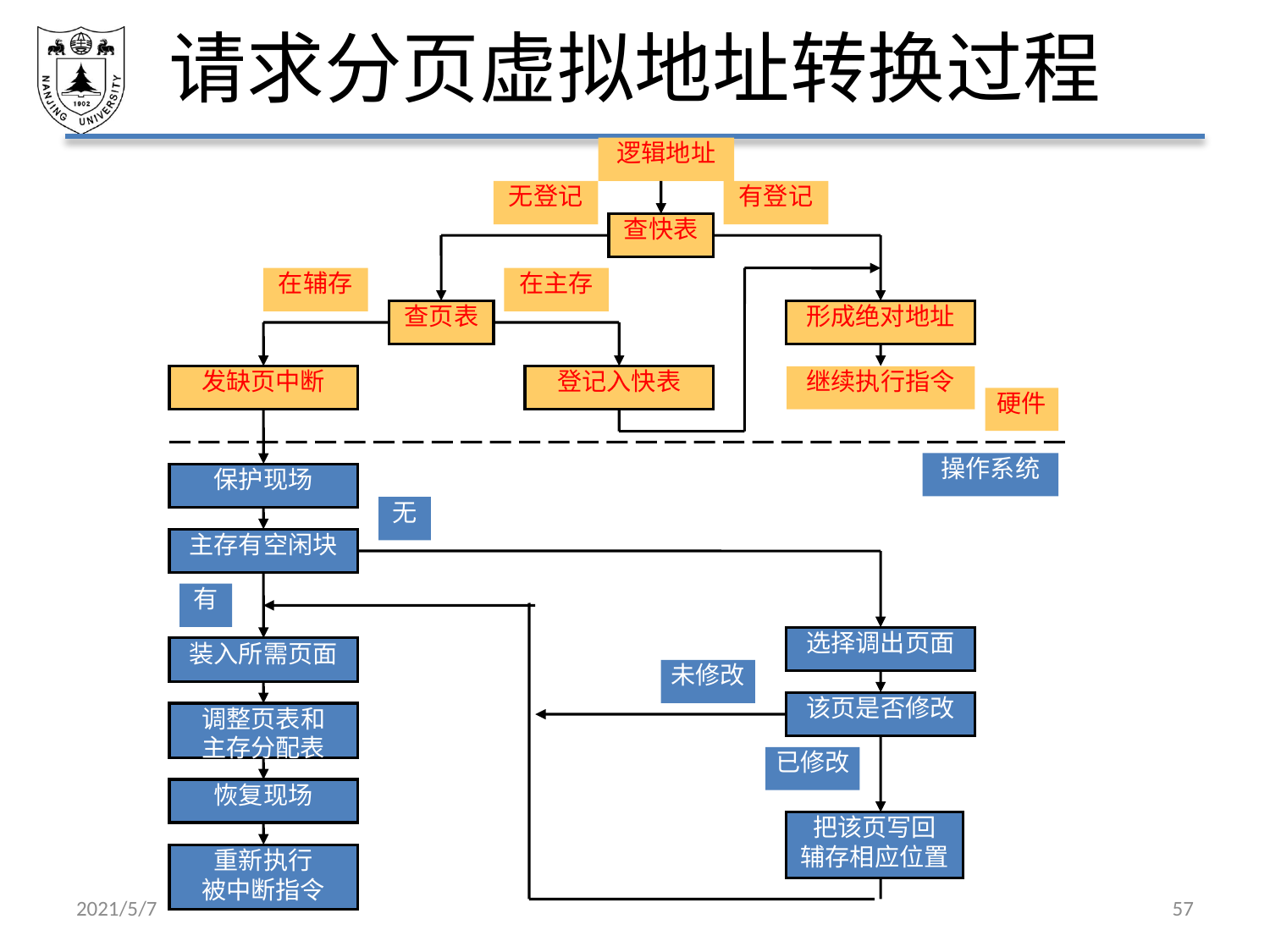

# 请求分页虚拟地址转换过程
逻辑地址
无登记

有登记
查快表

在辅存
在主存

查页表
形成绝对地址

发缺页中断
登记入快表
继续执行指令
硬件

操作系统
保护现场
无

主存有空闲块

有

选择调出页面
装入所需页面
未修改

该页是否修改
调整页表和
主存分配表

已修改

恢复现场
把该页写回
辅存相应位置

重新执行
被中断指令

2021/5/7
57